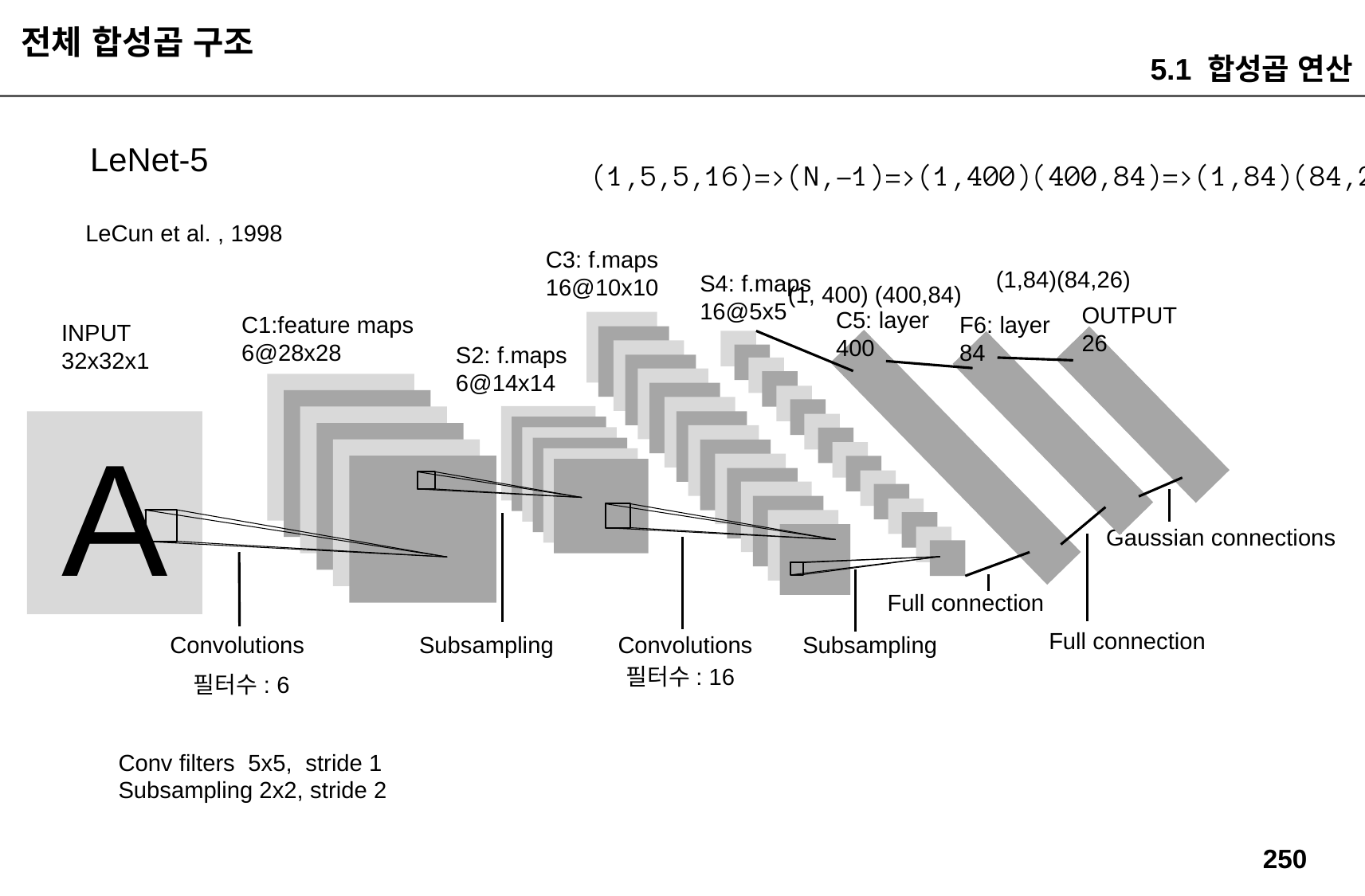

전체 합성곱 구조
5.1 합성곱 연산
LeNet-5
(1,5,5,16)=>(N,-1)=>(1,400)(400,84)=>(1,84)(84,26)=>(1,26)
LeCun et al. , 1998
C3: f.maps
16@10x10
(1,84)(84,26)
S4: f.maps
16@5x5
(1, 400) (400,84)
OUTPUT
26
C5: layer
400

C1:feature maps
6@28x28
F6: layer
84

INPUT
32x32x1

S2: f.maps
6@14x14

A

Gaussian connections

Full connection
Full connection
Convolutions
Subsampling
Convolutions
Subsampling
필터수: 16
필터수: 6
Conv filters  5x5,  stride 1
Subsampling 2x2, stride 2